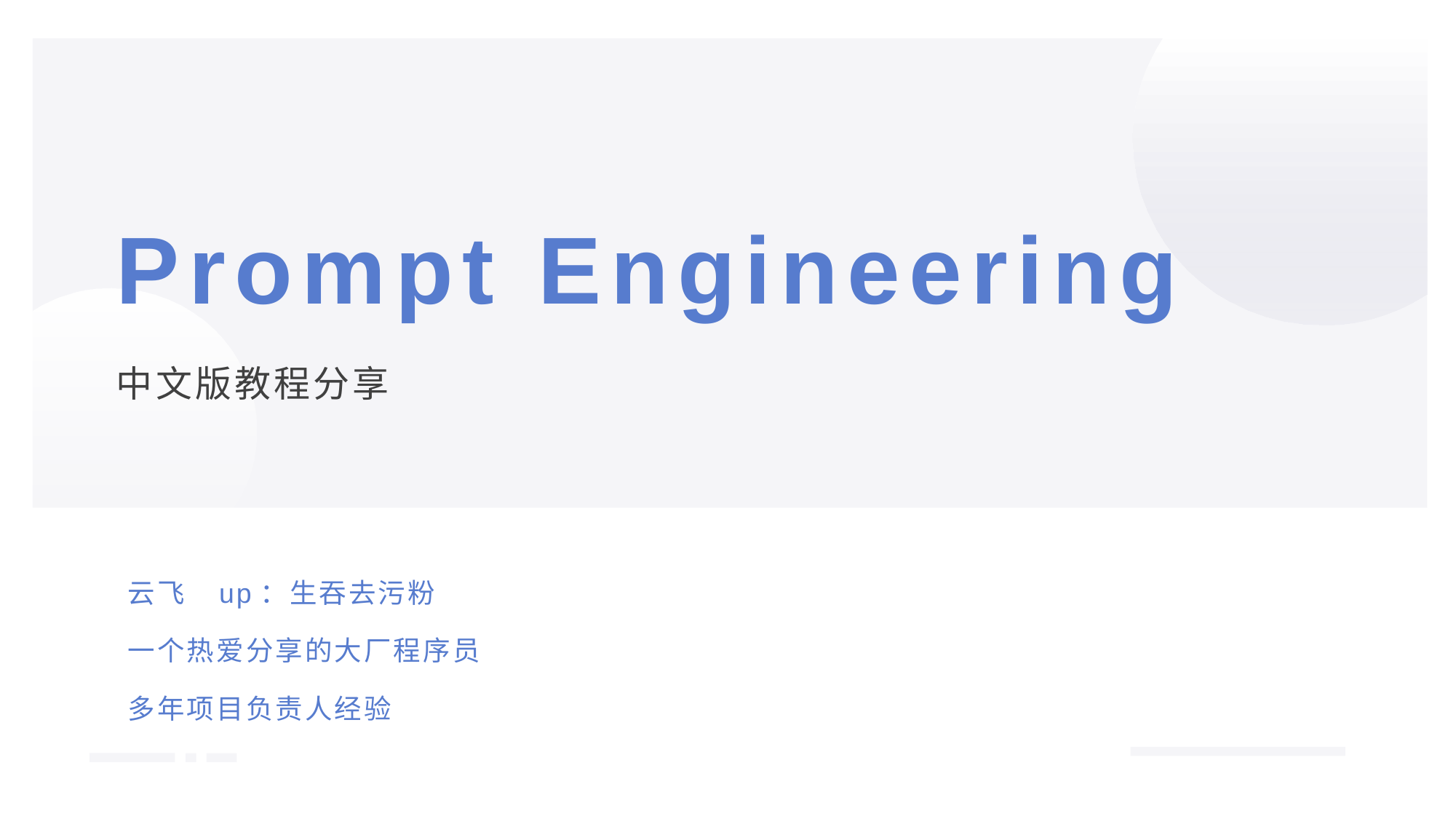

# Prompt Engineering
中文版教程分享
云飞   up：生吞去污粉
一个热爱分享的大厂程序员
多年项目负责人经验